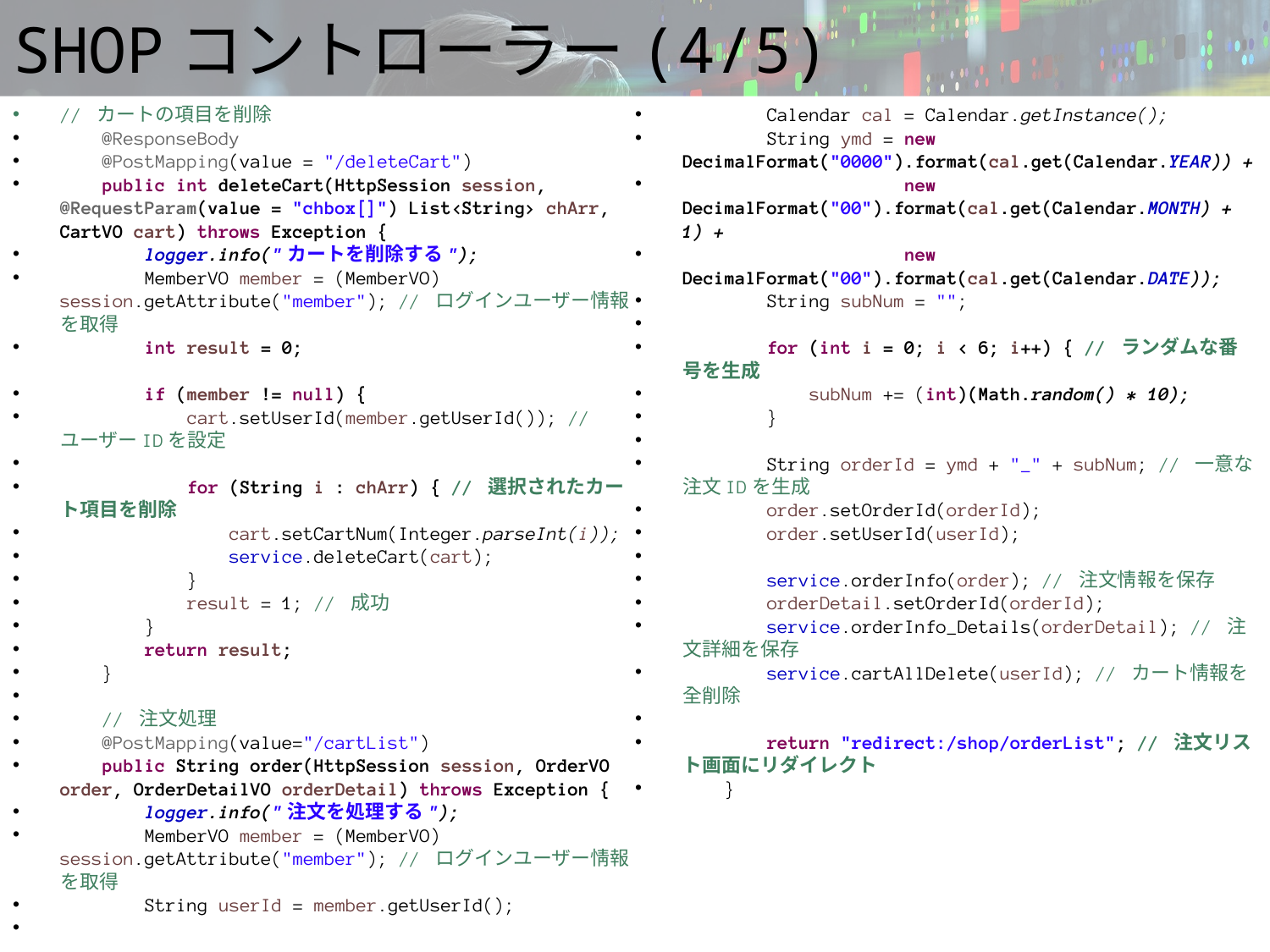

# SHOPコントローラー(4/5)
// カートの項目を削除
    @ResponseBody
    @PostMapping(value = "/deleteCart")
    public int deleteCart(HttpSession session, @RequestParam(value = "chbox[]") List<String> chArr, CartVO cart) throws Exception {
        logger.info("カートを削除する");
        MemberVO member = (MemberVO) session.getAttribute("member"); // ログインユーザー情報を取得
        int result = 0;

        if (member != null) {
            cart.setUserId(member.getUserId()); // ユーザーIDを設定

            for (String i : chArr) { // 選択されたカート項目を削除
                cart.setCartNum(Integer.parseInt(i));
                service.deleteCart(cart);
            }
            result = 1; // 成功
        }
        return result;
    }

    // 注文処理
    @PostMapping(value="/cartList")
    public String order(HttpSession session, OrderVO order, OrderDetailVO orderDetail) throws Exception {
        logger.info("注文を処理する");
        MemberVO member = (MemberVO) session.getAttribute("member"); // ログインユーザー情報を取得
        String userId = member.getUserId();

        Calendar cal = Calendar.getInstance();
        String ymd = new DecimalFormat("0000").format(cal.get(Calendar.YEAR)) +
                     new DecimalFormat("00").format(cal.get(Calendar.MONTH) + 1) +
                     new DecimalFormat("00").format(cal.get(Calendar.DATE));
        String subNum = "";

        for (int i = 0; i < 6; i++) { // ランダムな番号を生成
            subNum += (int)(Math.random() * 10);
        }

        String orderId = ymd + "_" + subNum; // 一意な注文IDを生成
        order.setOrderId(orderId);
        order.setUserId(userId);

        service.orderInfo(order); // 注文情報を保存
        orderDetail.setOrderId(orderId);
        service.orderInfo_Details(orderDetail); // 注文詳細を保存
        service.cartAllDelete(userId); // カート情報を全削除

        return "redirect:/shop/orderList"; // 注文リスト画面にリダイレクト
    }